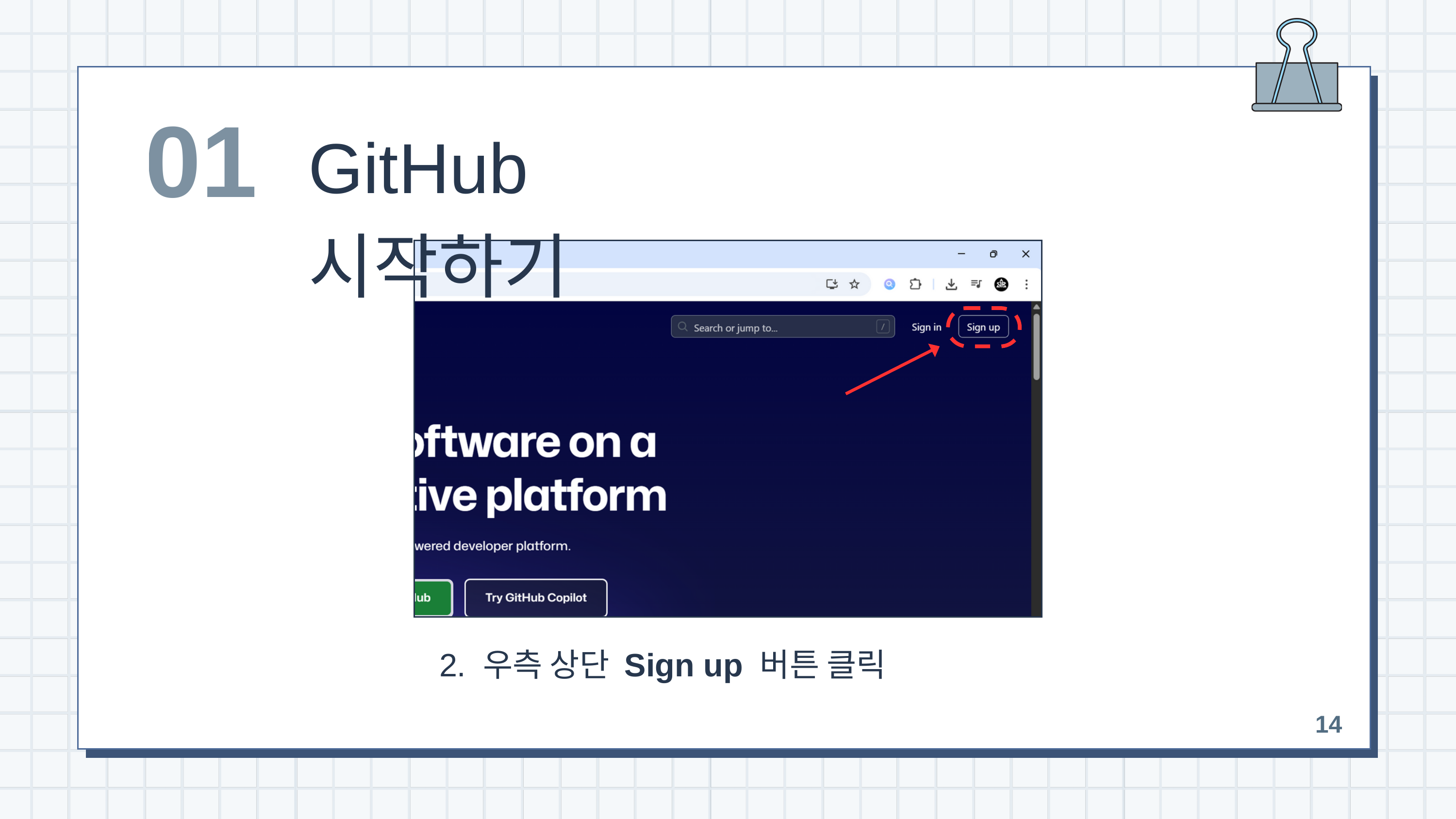

01
GitHub 시작하기

   2. 우측 상단 Sign up 버튼 클릭
14